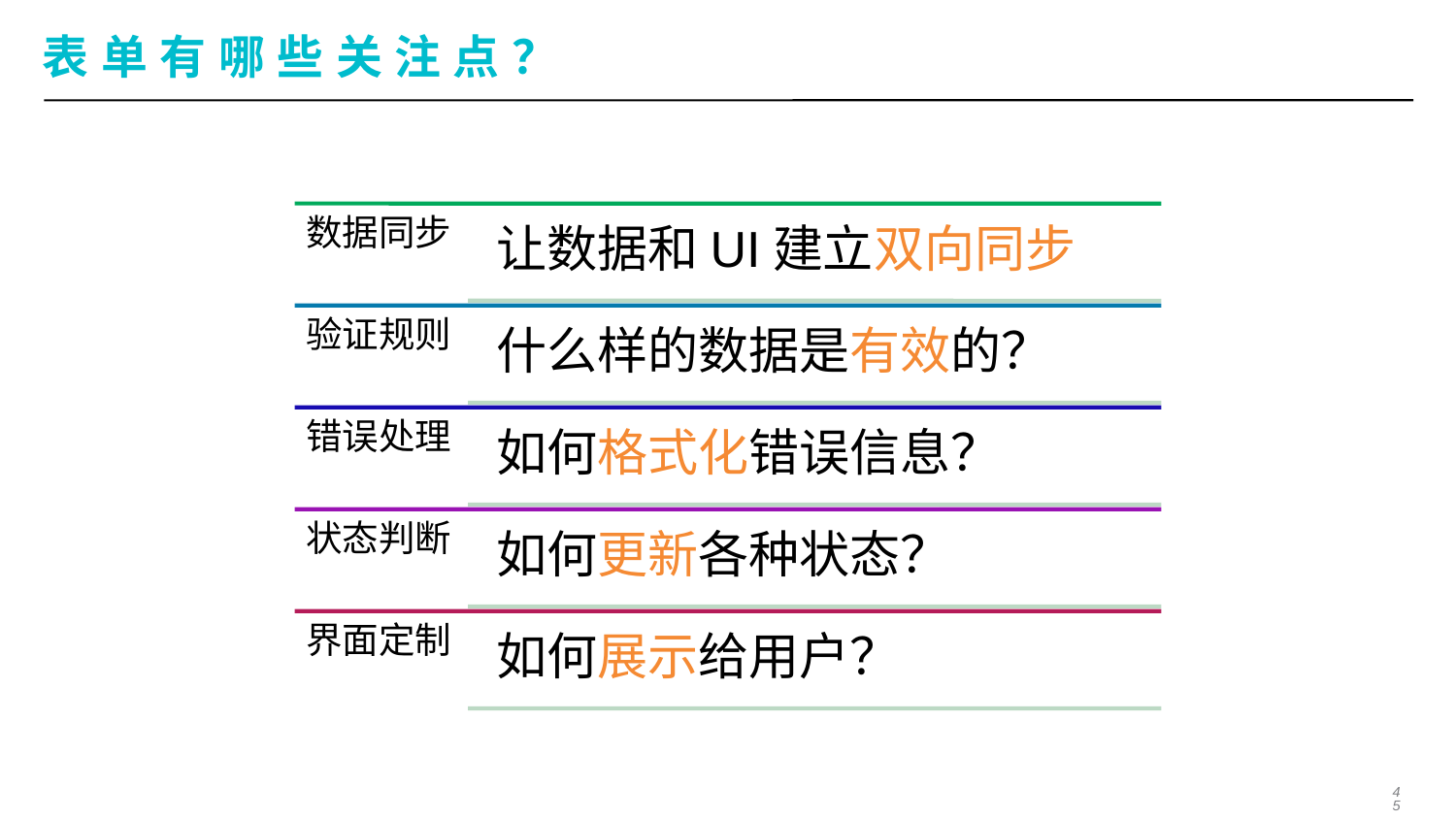

# 表单有哪些关注点？
数据同步
让数据和UI建立双向同步
验证规则
什么样的数据是有效的？
错误处理
如何格式化错误信息？
状态判断
如何更新各种状态？
界面定制
如何展示给用户？
45